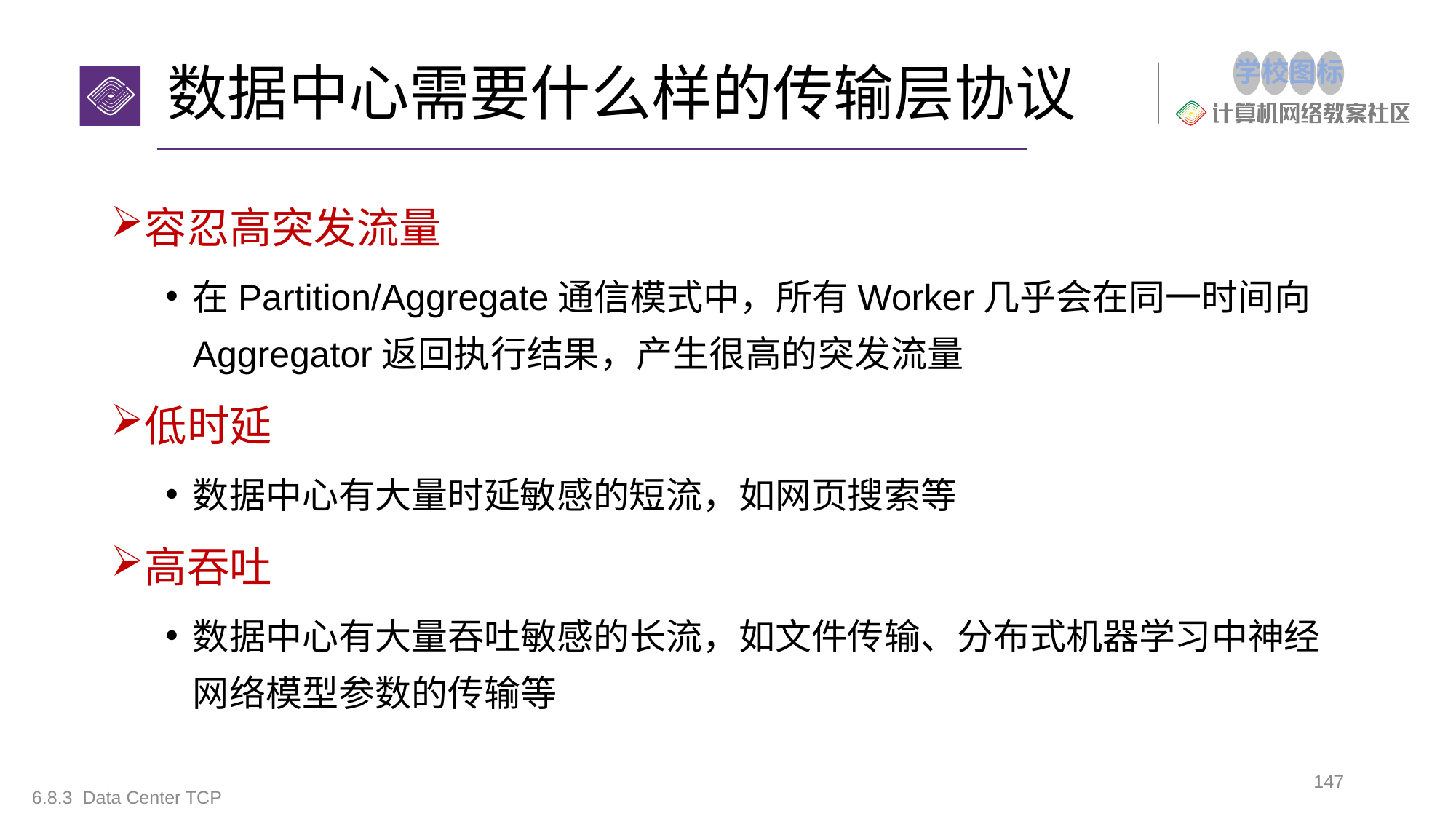

# 数据中心需要什么样的传输层协议
容忍高突发流量
在Partition/Aggregate通信模式中，所有Worker几乎会在同一时间向Aggregator返回执行结果，产生很高的突发流量
低时延
数据中心有大量时延敏感的短流，如网页搜索等
高吞吐
数据中心有大量吞吐敏感的长流，如文件传输、分布式机器学习中神经网络模型参数的传输等

147
6.8.3  Data Center TCP